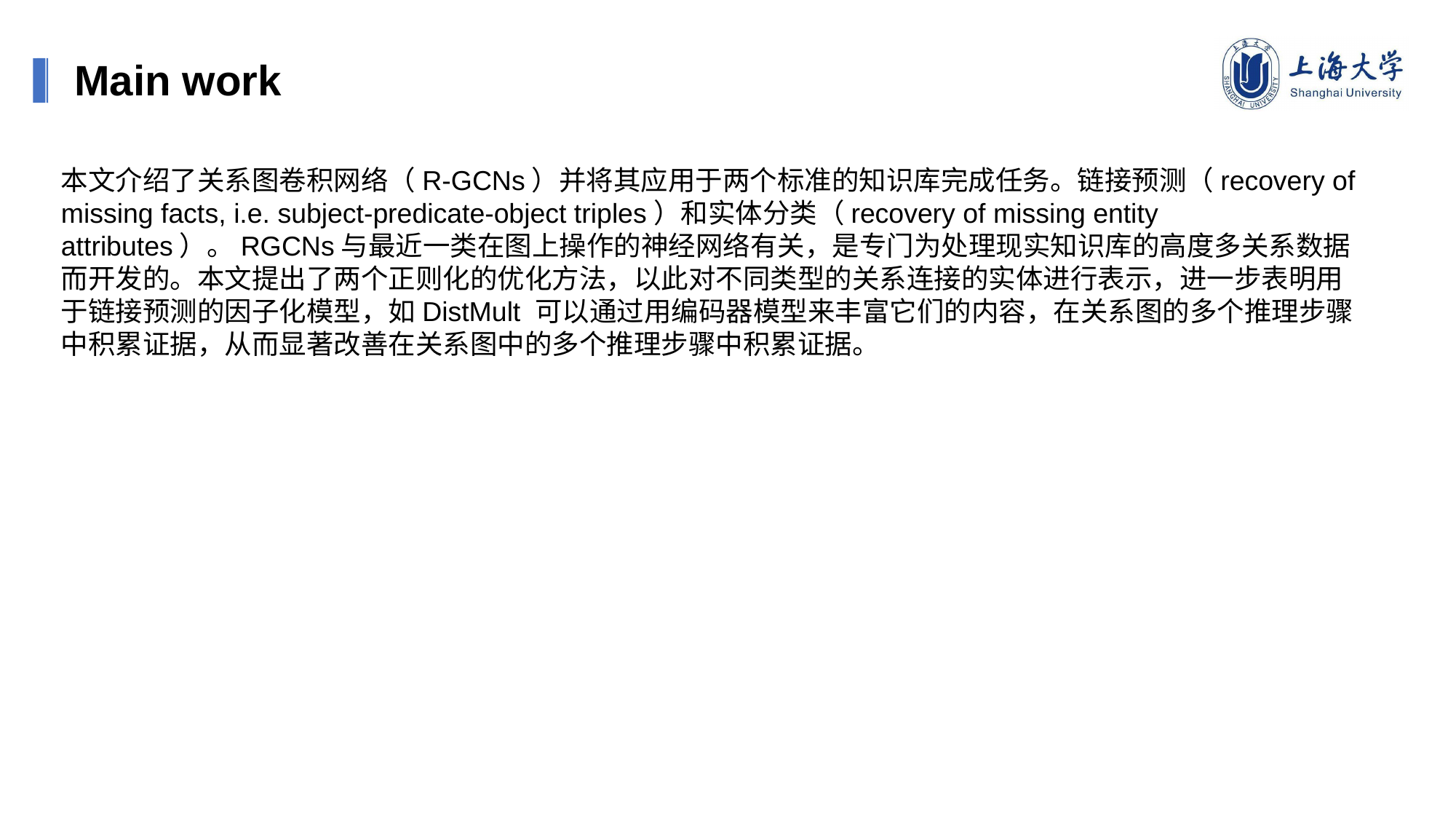

Main work
本文介绍了关系图卷积网络（R-GCNs）并将其应用于两个标准的知识库完成任务。链接预测（recovery of missing facts, i.e. subject-predicate-object triples）和实体分类（recovery of missing entity attributes）。RGCNs与最近一类在图上操作的神经网络有关，是专门为处理现实知识库的高度多关系数据而开发的。本文提出了两个正则化的优化方法，以此对不同类型的关系连接的实体进行表示，进一步表明用于链接预测的因子化模型，如DistMult 可以通过用编码器模型来丰富它们的内容，在关系图的多个推理步骤中积累证据，从而显著改善在关系图中的多个推理步骤中积累证据。